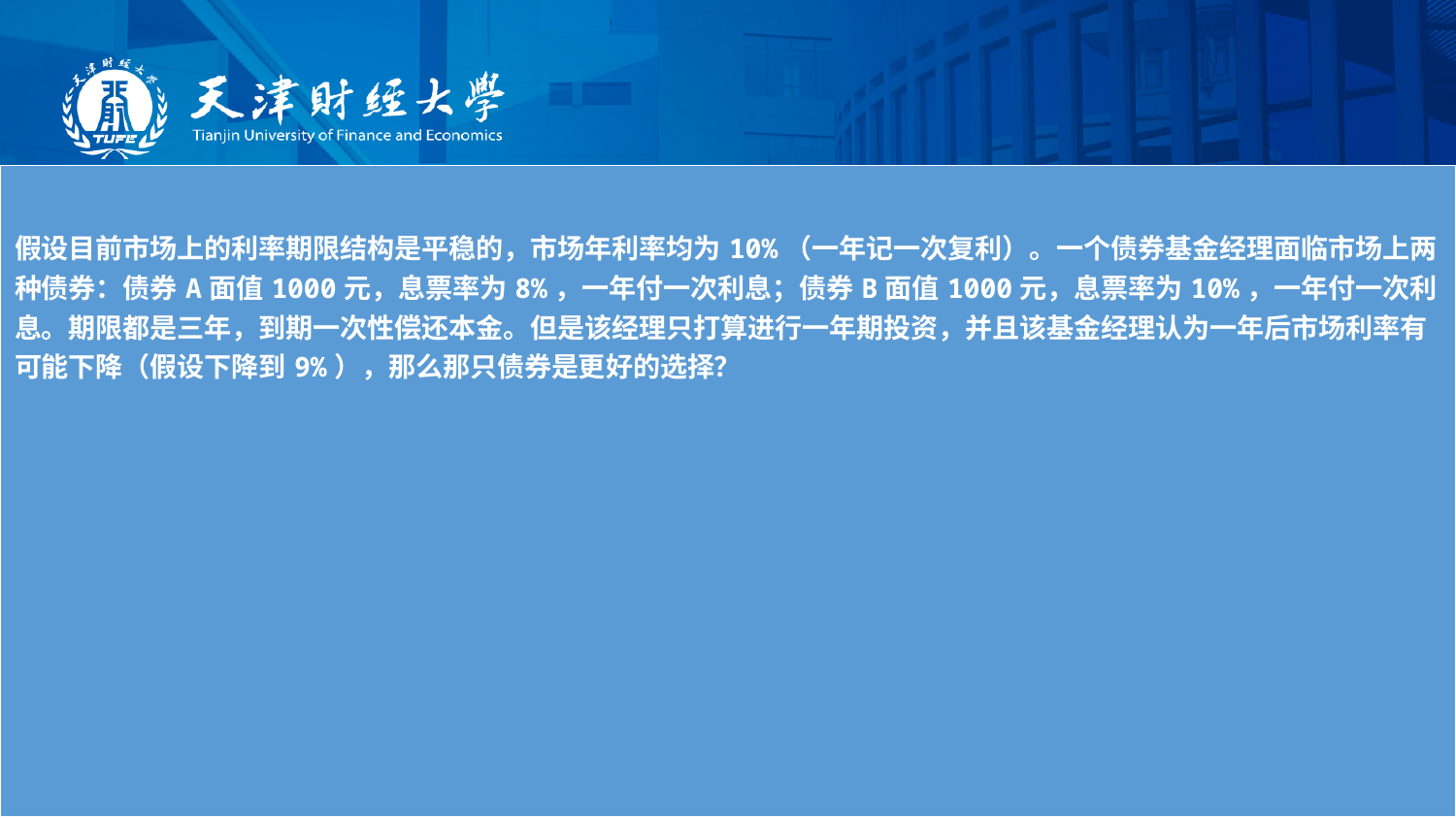

| 假设目前市场上的利率期限结构是平稳的，市场年利率均为10%（一年记一次复利）。一个债券基金经理面临市场上两种债券：债券A面值1000元，息票率为8%，一年付一次利息；债券B面值1000元，息票率为10%，一年付一次利息。期限都是三年，到期一次性偿还本金。但是该经理只打算进行一年期投资，并且该基金经理认为一年后市场利率有可能下降（假设下降到9%），那么那只债券是更好的选择？ |
| --- |
第六章 商业银行